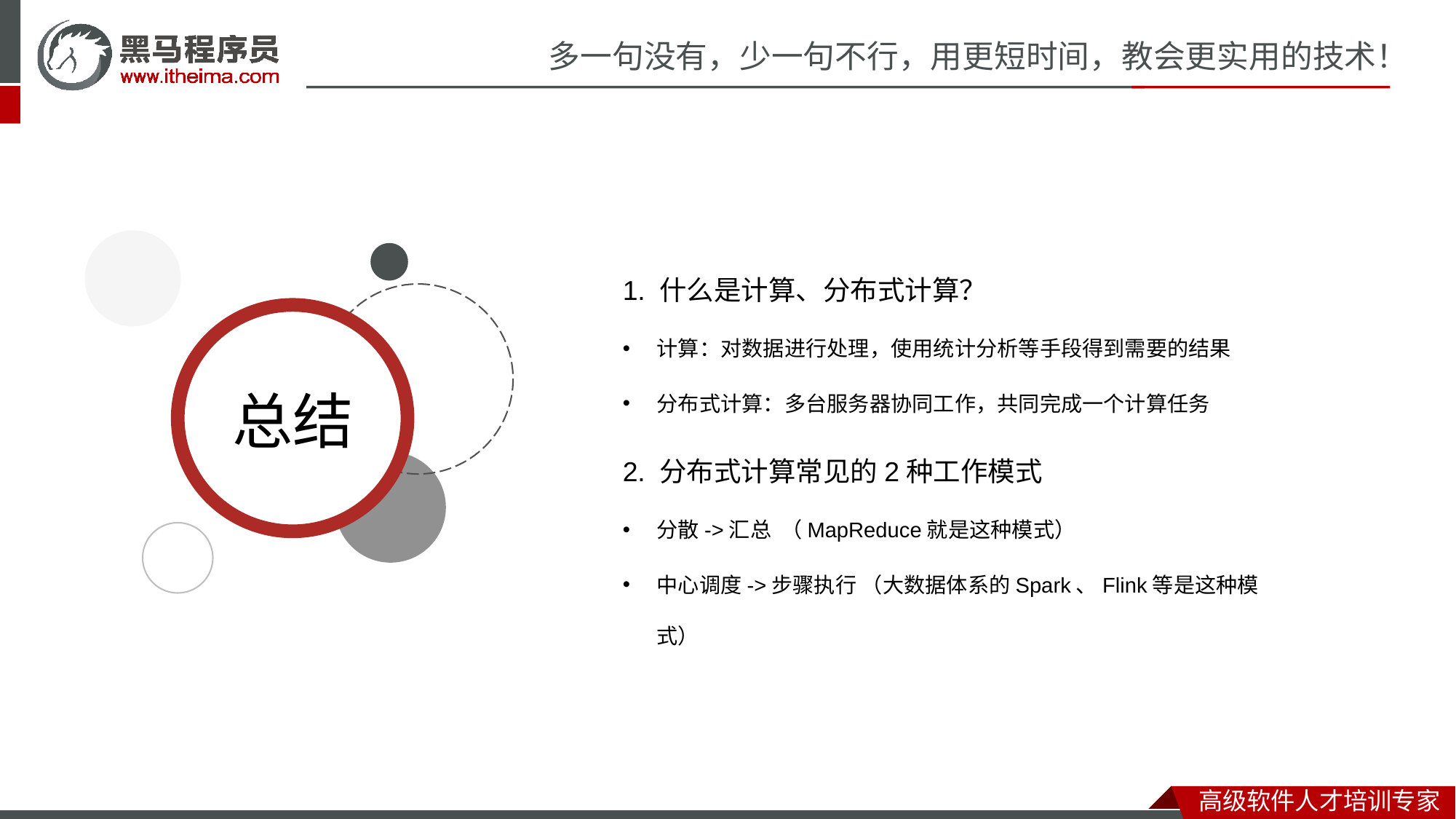

1. 什么是计算、分布式计算？
计算：对数据进行处理，使用统计分析等手段得到需要的结果
分布式计算：多台服务器协同工作，共同完成一个计算任务
2. 分布式计算常见的2种工作模式
分散->汇总  （MapReduce就是这种模式）
中心调度->步骤执行 （大数据体系的Spark、Flink等是这种模式）